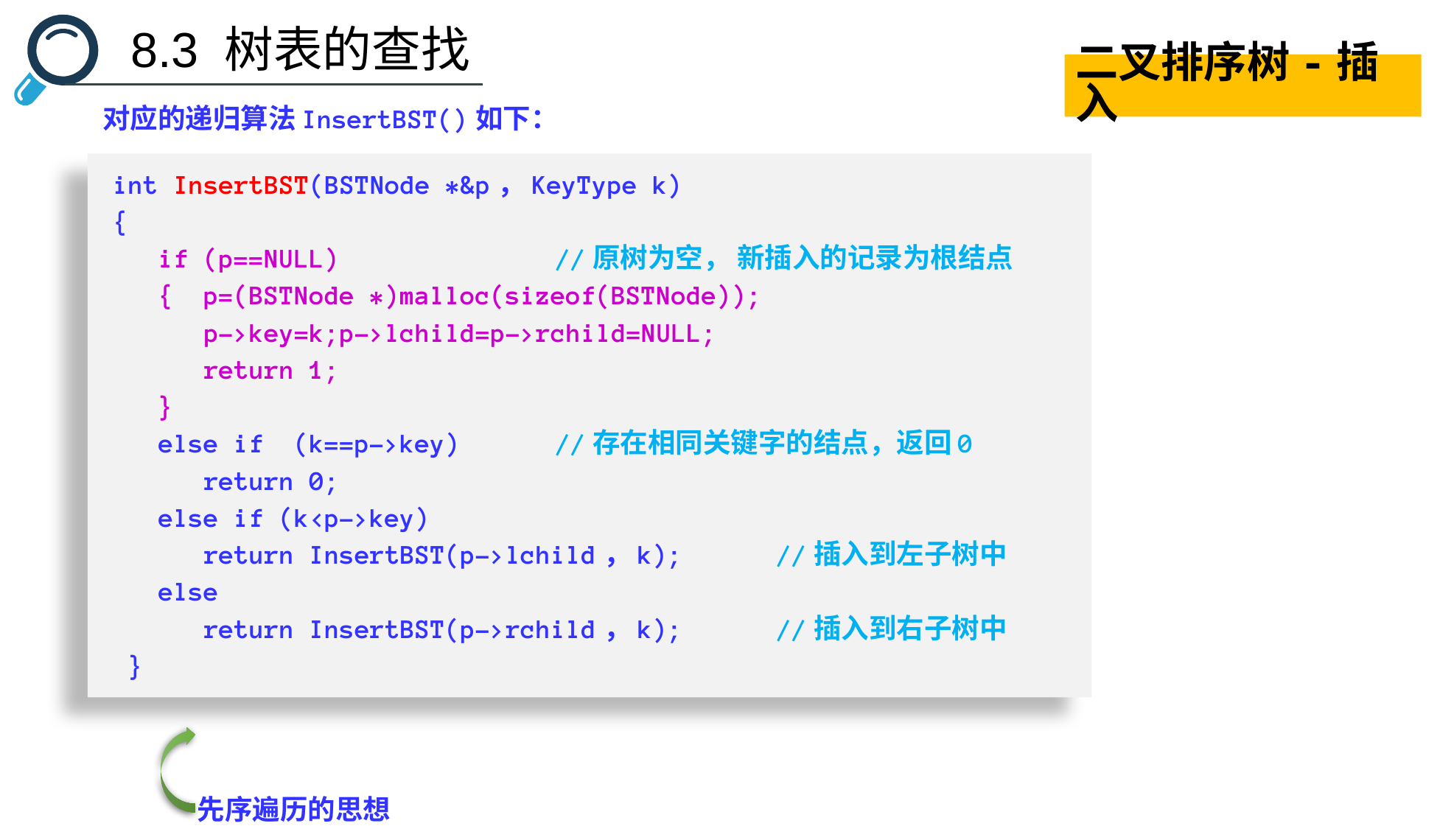

8.3 树表的查找
二叉排序树-插入
对应的递归算法InsertBST()如下：
int InsertBST(BSTNode *&p，KeyType k)
{
   if (p==NULL)	 	//原树为空， 新插入的记录为根结点
   {  p=(BSTNode *)malloc(sizeof(BSTNode));
      p->key=k;p->lchild=p->rchild=NULL;
      return 1;
   }
   else if  (k==p->key) 	//存在相同关键字的结点，返回0
      return 0;
   else if (k<p->key)
      return InsertBST(p->lchild，k);　	//插入到左子树中
   else
      return InsertBST(p->rchild，k);  	//插入到右子树中
 }

先序遍历的思想